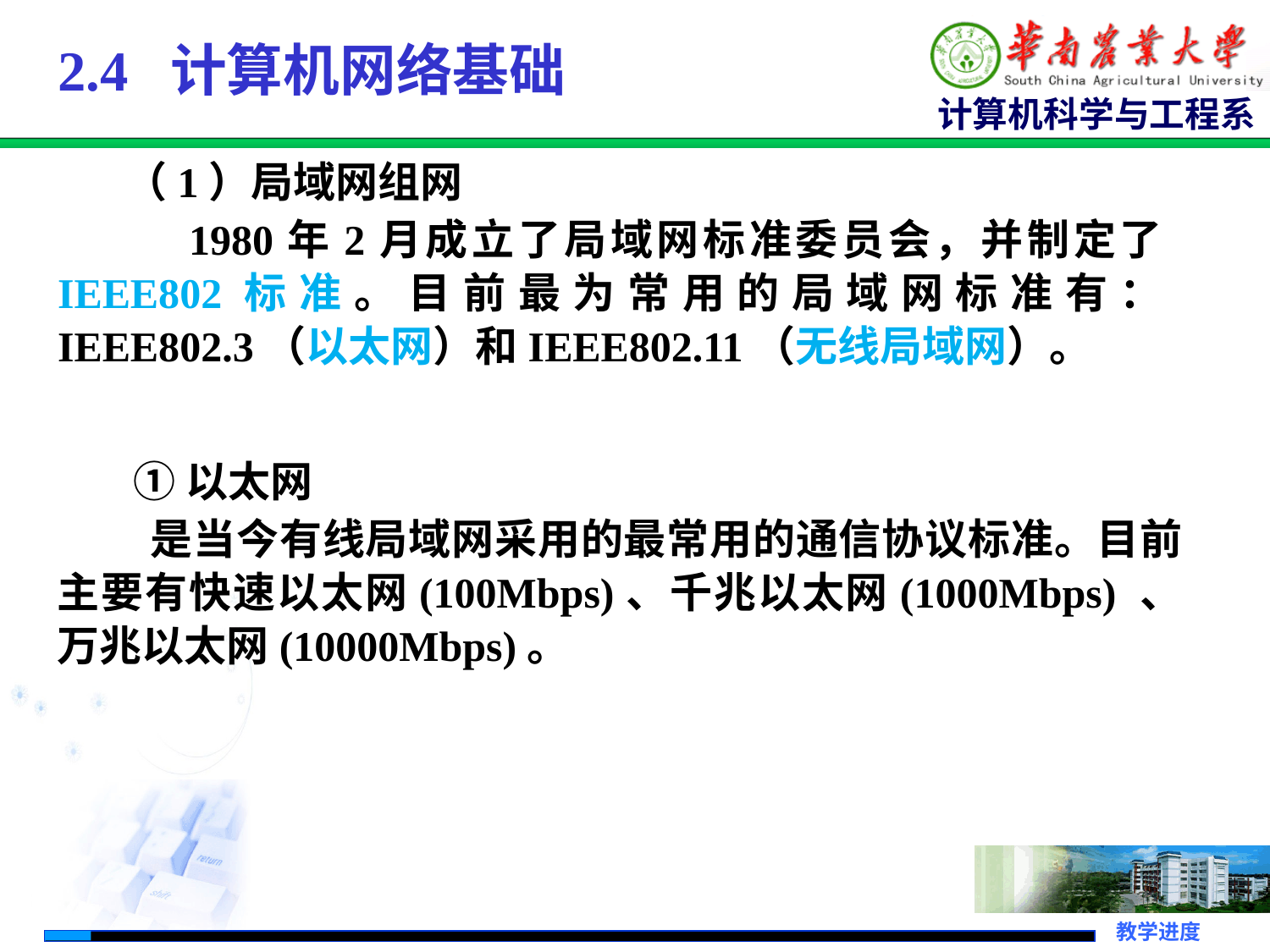

# 2.4  计算机网络基础
      （1）局域网组网
         1980年2月成立了局域网标准委员会，并制定了IEEE802标准。目前最为常用的局域网标准有：IEEE802.3（以太网）和IEEE802.11（无线局域网）。

        ①以太网
        是当今有线局域网采用的最常用的通信协议标准。目前主要有快速以太网(100Mbps)、千兆以太网(1000Mbps) 、万兆以太网(10000Mbps)。